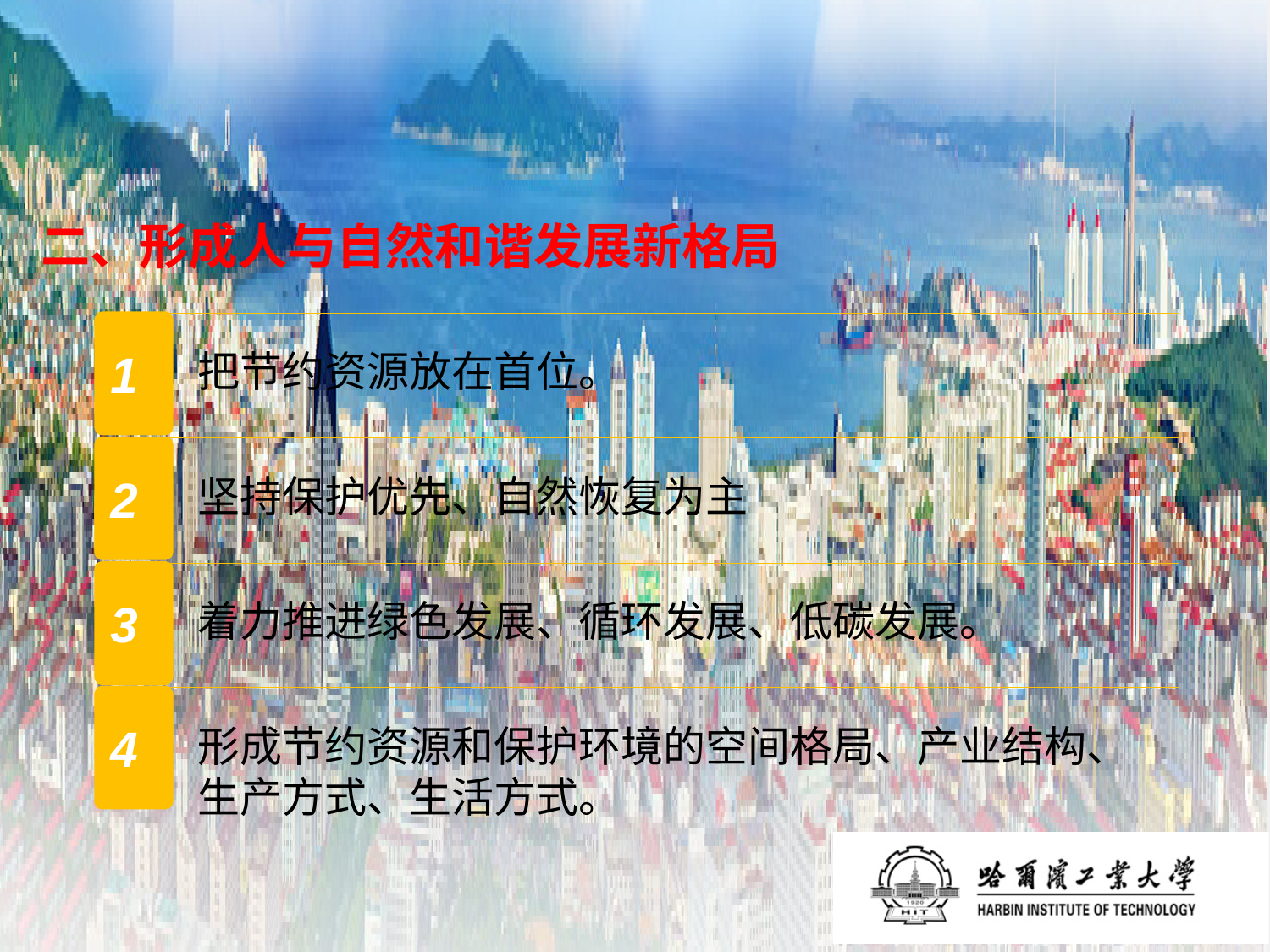

# 二、形成人与自然和谐发展新格局
1
把节约资源放在首位。
2
坚持保护优先、自然恢复为主
3
着力推进绿色发展、循环发展、低碳发展。
4
形成节约资源和保护环境的空间格局、产业结构、生产方式、生活方式。